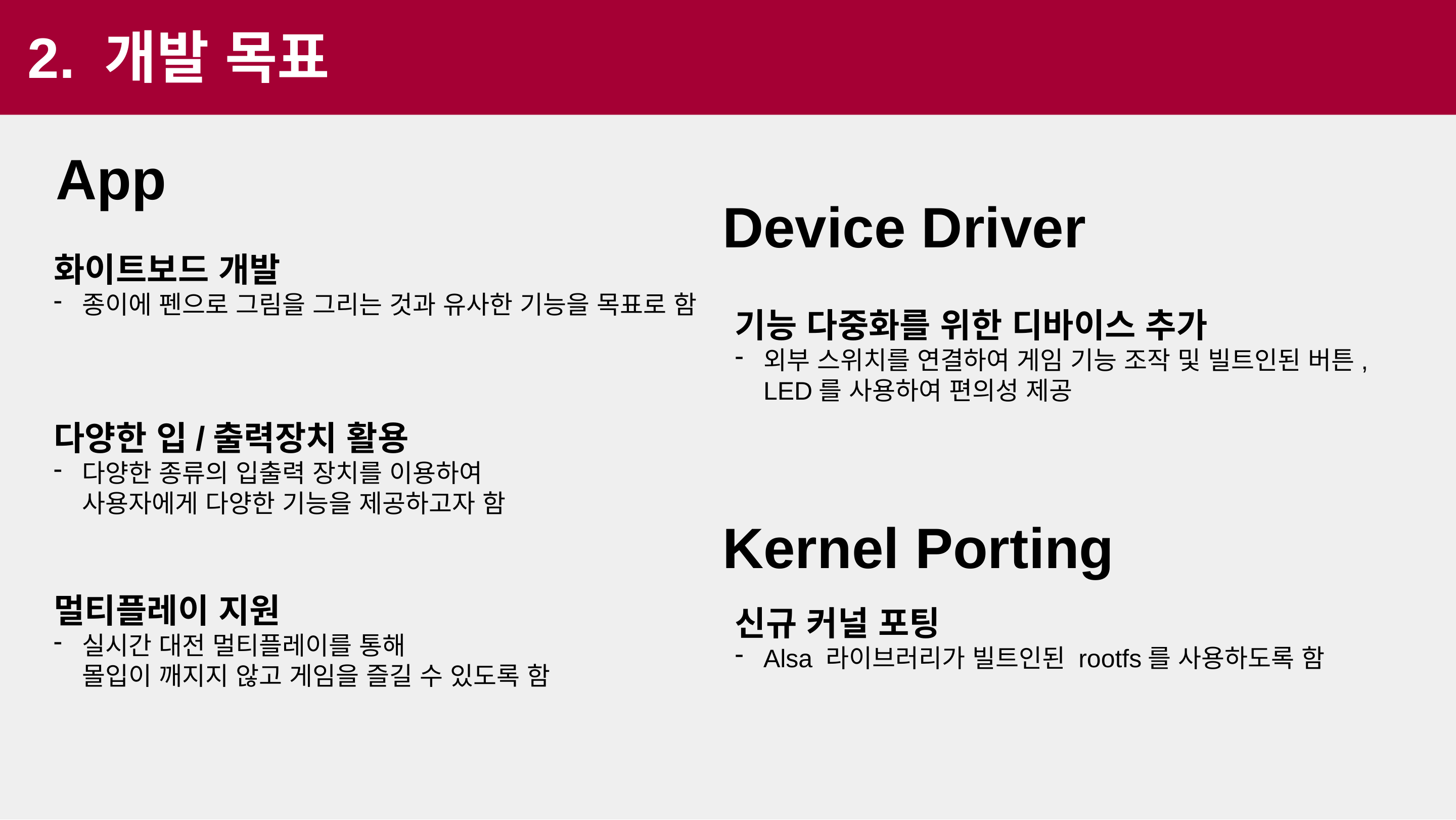

2. 개발 목표
App
Device Driver
화이트보드 개발
종이에 펜으로 그림을 그리는 것과 유사한 기능을 목표로 함
기능 다중화를 위한 디바이스 추가
외부 스위치를 연결하여 게임 기능 조작 및 빌트인된 버튼, LED를 사용하여 편의성 제공
다양한 입/출력장치 활용
다양한 종류의 입출력 장치를 이용하여
사용자에게 다양한 기능을 제공하고자 함
Kernel Porting
멀티플레이 지원
실시간 대전 멀티플레이를 통해
몰입이 깨지지 않고 게임을 즐길 수 있도록 함
신규 커널 포팅
Alsa 라이브러리가 빌트인된 rootfs를 사용하도록 함